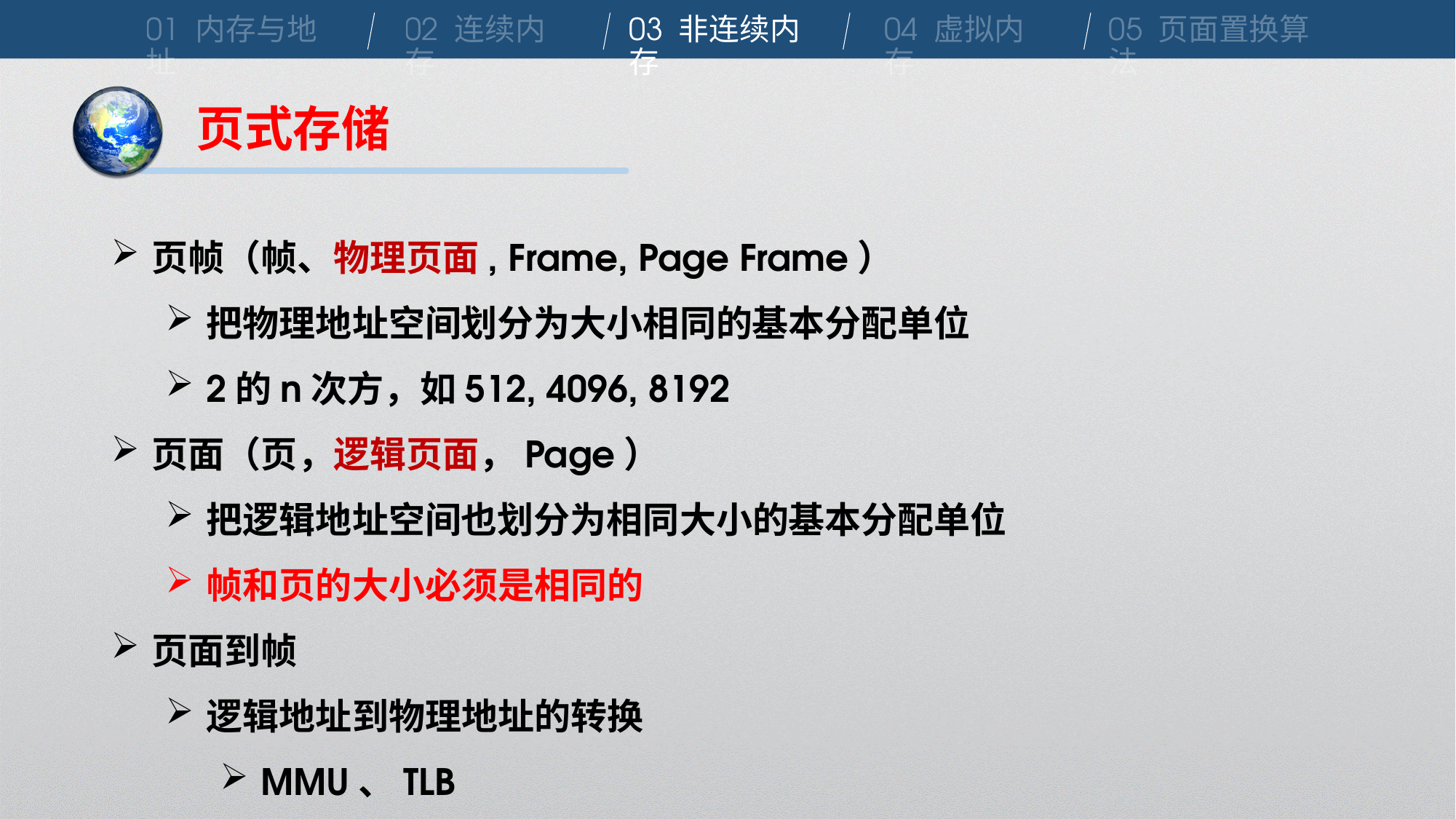

01 内存与地址
02 连续内存
03 非连续内存
04 虚拟内存
05 页面置换算法
页式存储
页帧（帧、物理页面, Frame, Page Frame）
把物理地址空间划分为大小相同的基本分配单位
2的n次方，如512, 4096, 8192
页面（页，逻辑页面，Page）
把逻辑地址空间也划分为相同大小的基本分配单位
帧和页的大小必须是相同的
页面到帧
逻辑地址到物理地址的转换
MMU、TLB